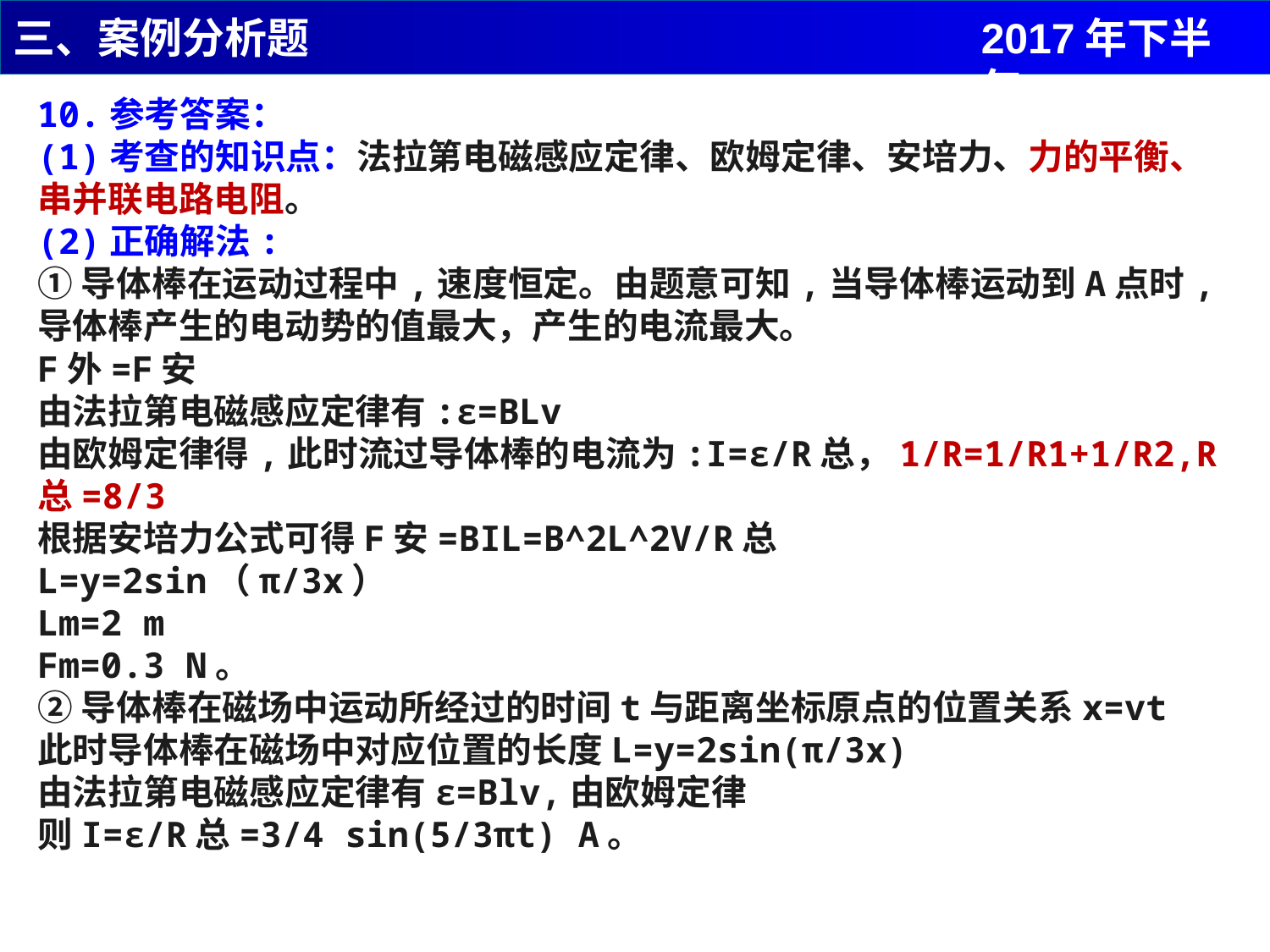

三、案例分析题
2017年下半年
10.参考答案：
(1)考查的知识点：法拉第电磁感应定律、欧姆定律、安培力、力的平衡、串并联电路电阻。
(2)正确解法:
①导体棒在运动过程中,速度恒定。由题意可知,当导体棒运动到A点时,导体棒产生的电动势的值最大，产生的电流最大。
F外=F安
由法拉第电磁感应定律有:ε=BLv
由欧姆定律得,此时流过导体棒的电流为:I=ε/R总，1/R=1/R1+1/R2,R总=8/3
根据安培力公式可得F安=BIL=B^2L^2V/R总
L=y=2sin（π/3x）
Lm=2 m
Fm=0.3 N。
②导体棒在磁场中运动所经过的时间t与距离坐标原点的位置关系x=vt
此时导体棒在磁场中对应位置的长度L=y=2sin(π/3x)
由法拉第电磁感应定律有ε=Blv,由欧姆定律
则I=ε/R总=3/4 sin(5/3πt) A。